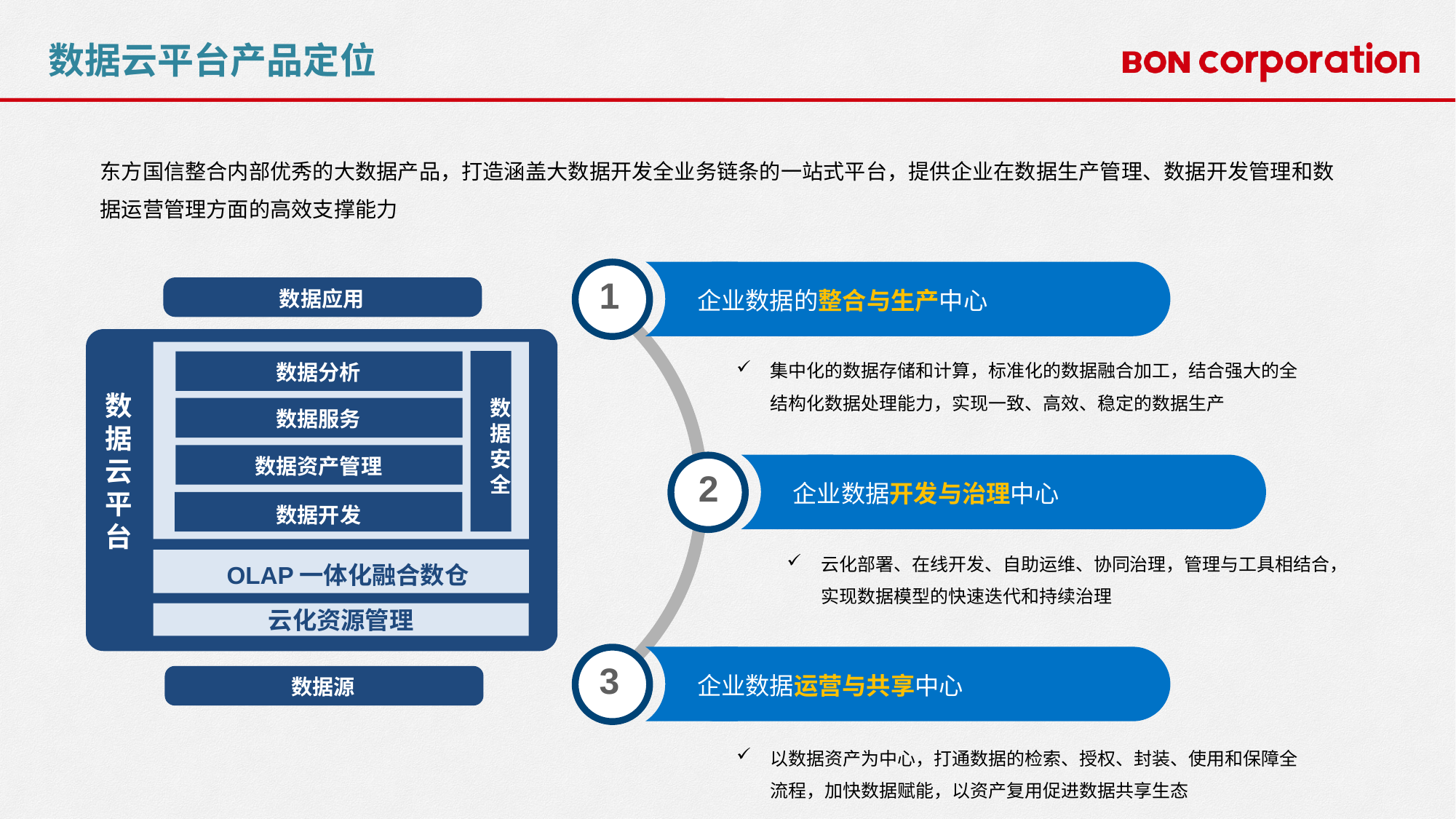

数据云平台产品定位

东方国信整合内部优秀的大数据产品，打造涵盖大数据开发全业务链条的一站式平台，提供企业在数据生产管理、数据开发管理和数据运营管理方面的高效支撑能力

1
企业数据的整合与生产中心

数据应用

数据安全

数据分析
数据云平台

数据服务

数据资产管理

数据开发

OLAP一体化融合数仓
云化资源管理

数据源
集中化的数据存储和计算，标准化的数据融合加工，结合强大的全结构化数据处理能力，实现一致、高效、稳定的数据生产

2
企业数据开发与治理中心
云化部署、在线开发、自助运维、协同治理，管理与工具相结合，实现数据模型的快速迭代和持续治理

3
企业数据运营与共享中心
以数据资产为中心，打通数据的检索、授权、封装、使用和保障全流程，加快数据赋能，以资产复用促进数据共享生态